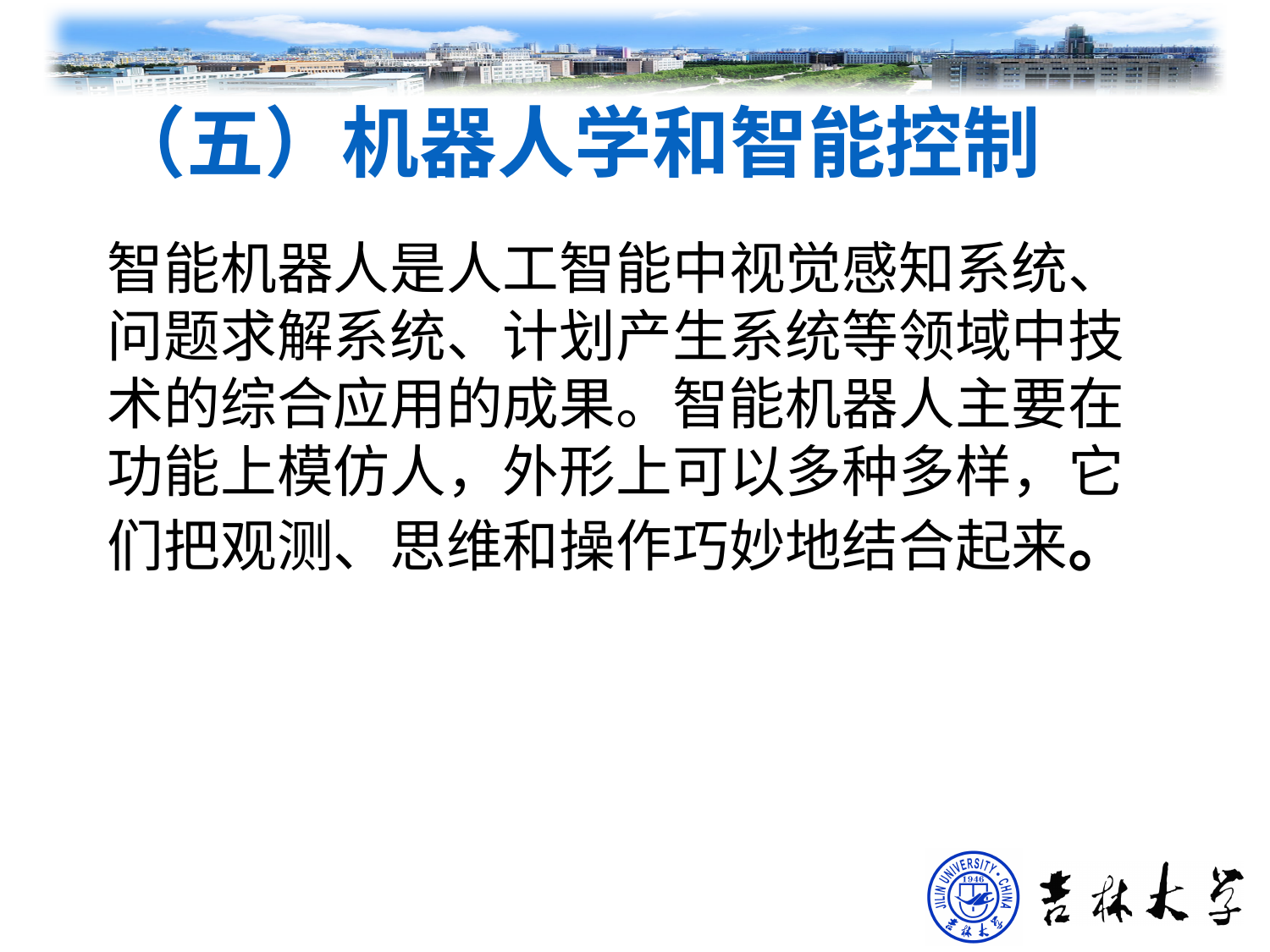

（五）机器人学和智能控制
智能机器人是人工智能中视觉感知系统、问题求解系统、计划产生系统等领域中技术的综合应用的成果。智能机器人主要在功能上模仿人，外形上可以多种多样，它们把观测、思维和操作巧妙地结合起来。